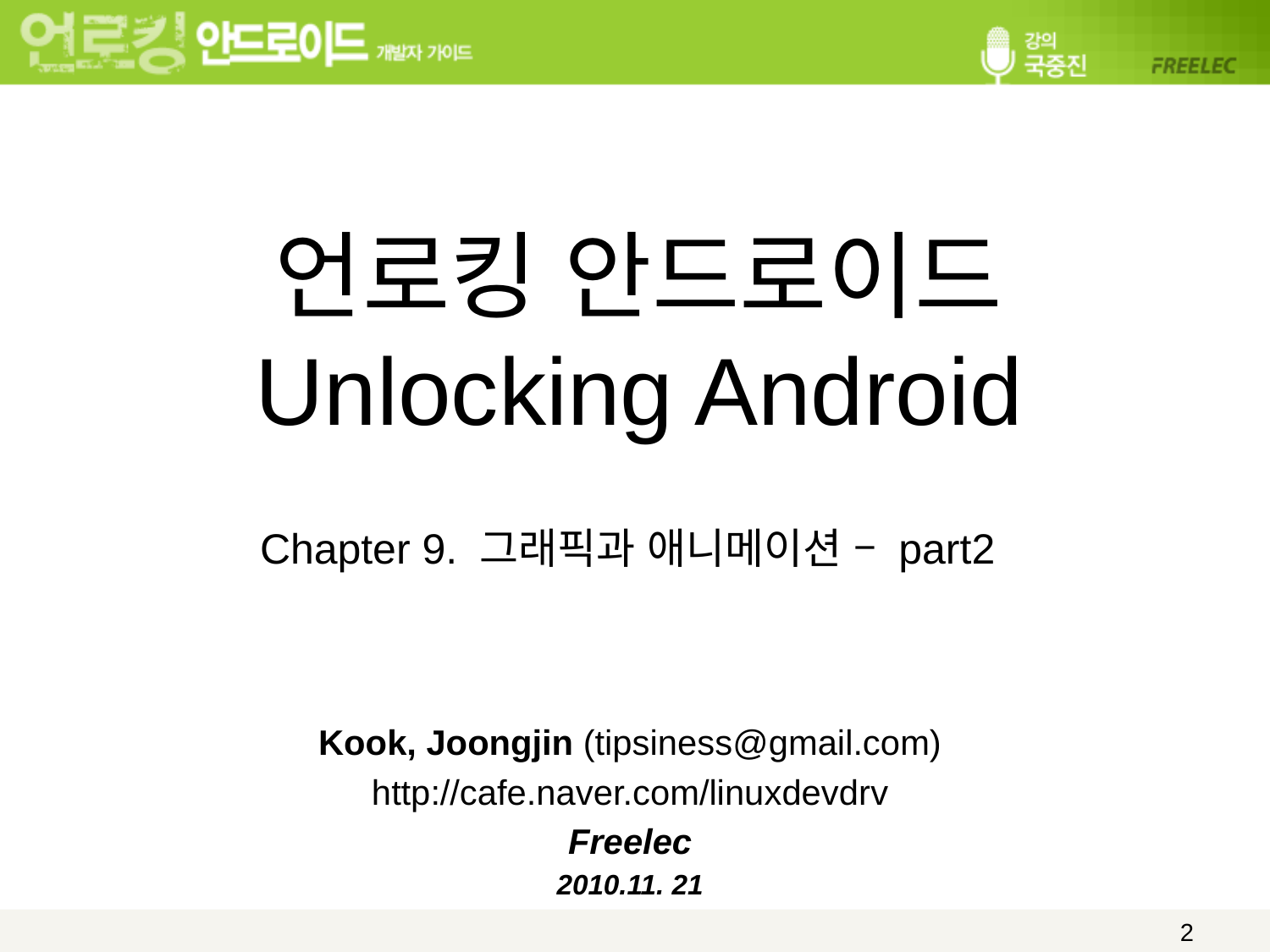

# 언로킹 안드로이드 Unlocking Android
Chapter 9. 그래픽과 애니메이션 – part2
Kook, Joongjin (tipsiness@gmail.com)
http://cafe.naver.com/linuxdevdrv
Freelec
2010.11. 21
2